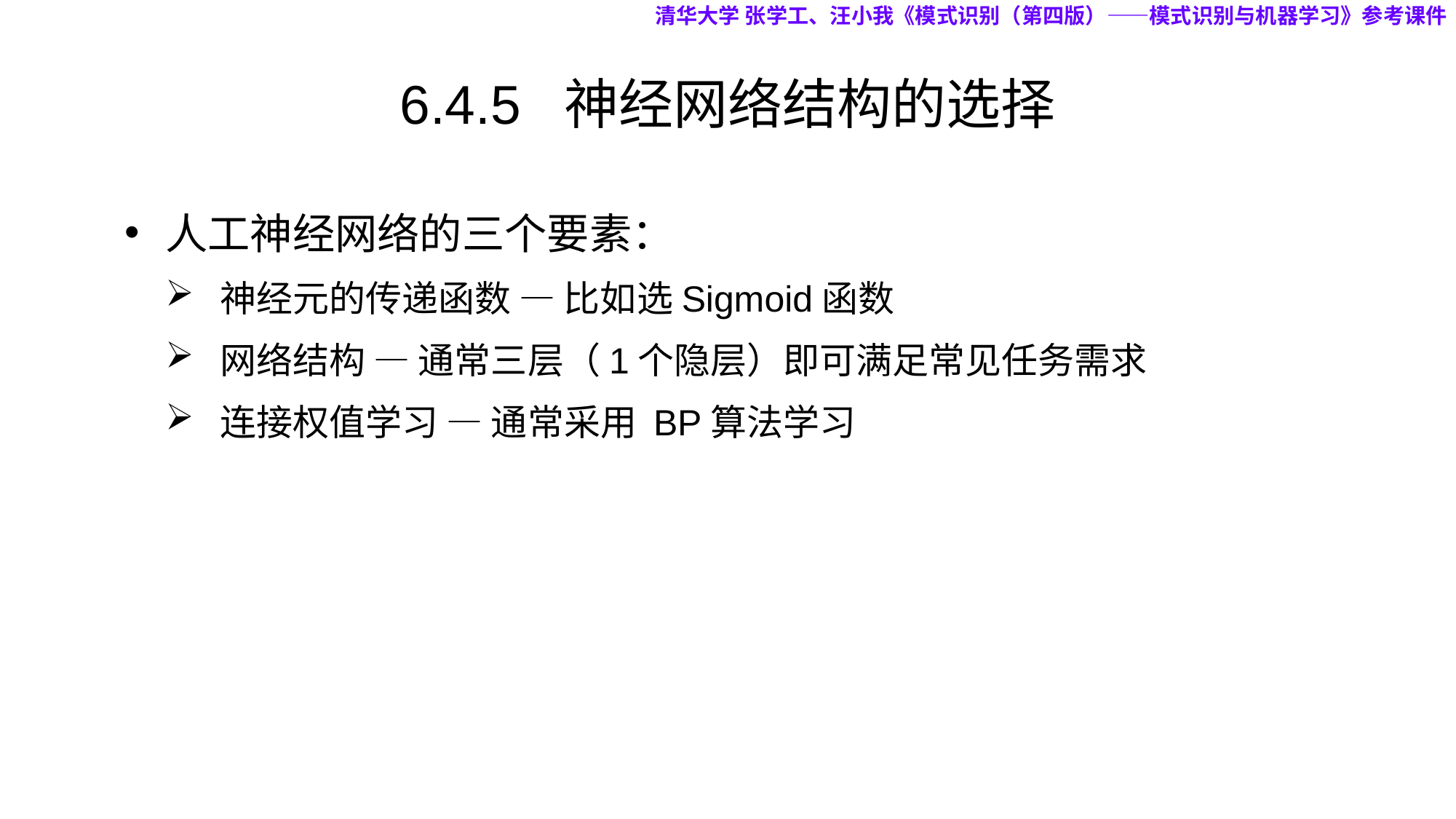

清华大学 张学工、汪小我《模式识别（第四版）——模式识别与机器学习》参考课件
# 6.4.5  神经网络结构的选择
人工神经网络的三个要素：
神经元的传递函数 — 比如选Sigmoid函数
网络结构 — 通常三层（1个隐层）即可满足常见任务需求
连接权值学习 — 通常采用 BP算法学习
24